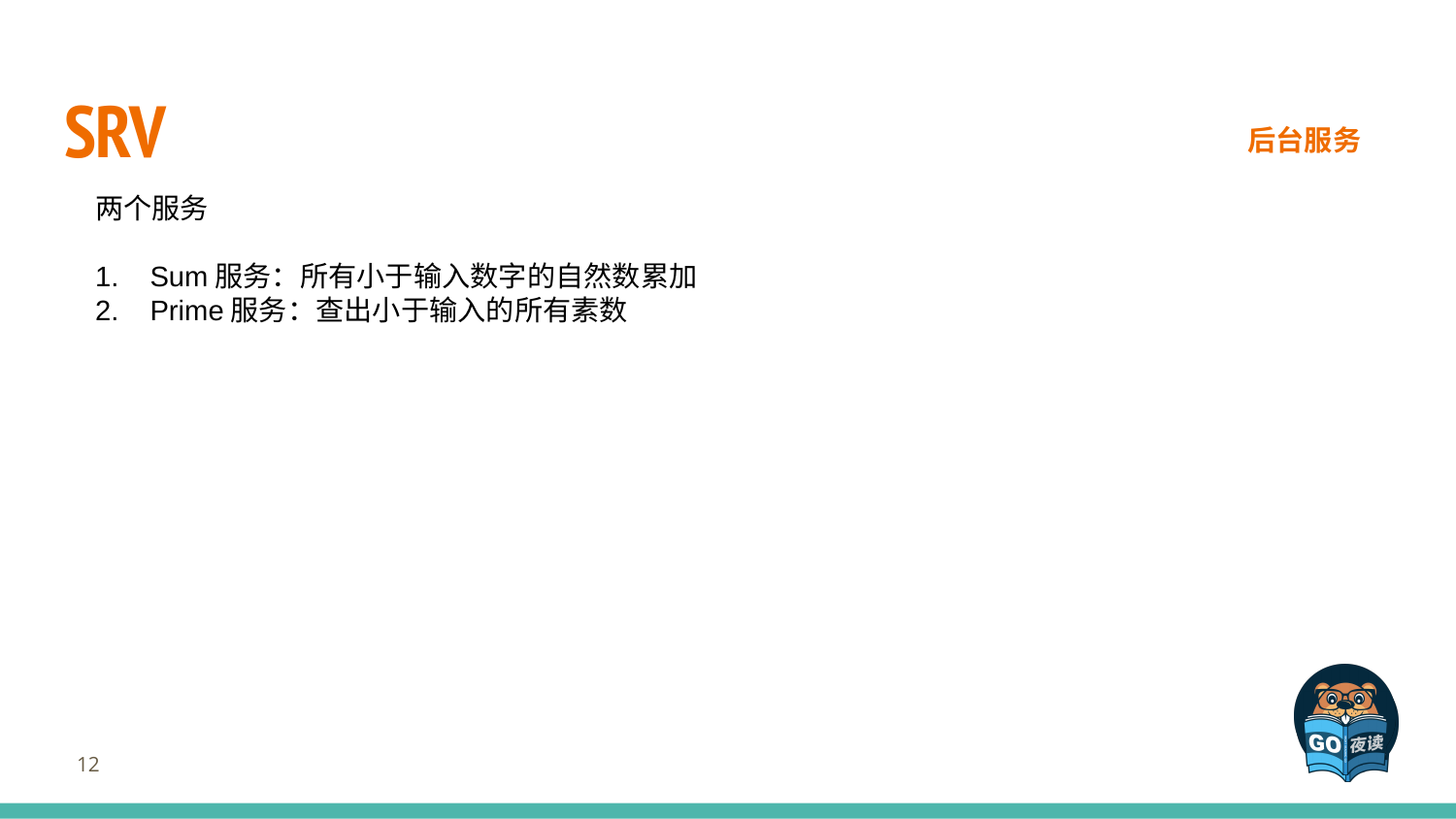

# SRV

后台服务
两个服务

Sum服务：所有小于输入数字的自然数累加
Prime服务：查出小于输入的所有素数
12